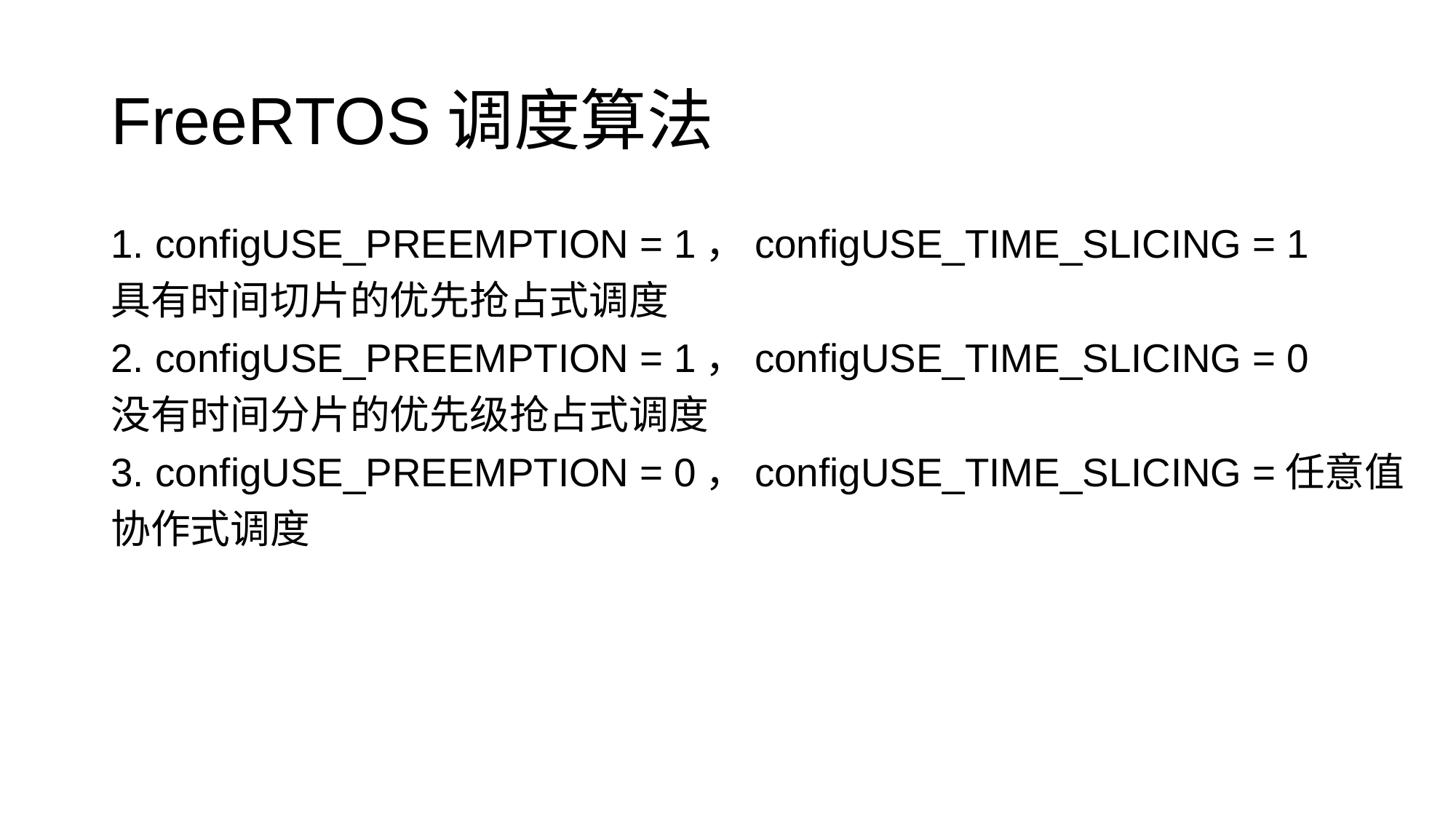

# FreeRTOS调度算法
1. configUSE_PREEMPTION = 1，configUSE_TIME_SLICING = 1
具有时间切片的优先抢占式调度
2. configUSE_PREEMPTION = 1，configUSE_TIME_SLICING = 0
没有时间分片的优先级抢占式调度
3. configUSE_PREEMPTION = 0，configUSE_TIME_SLICING =任意值
协作式调度